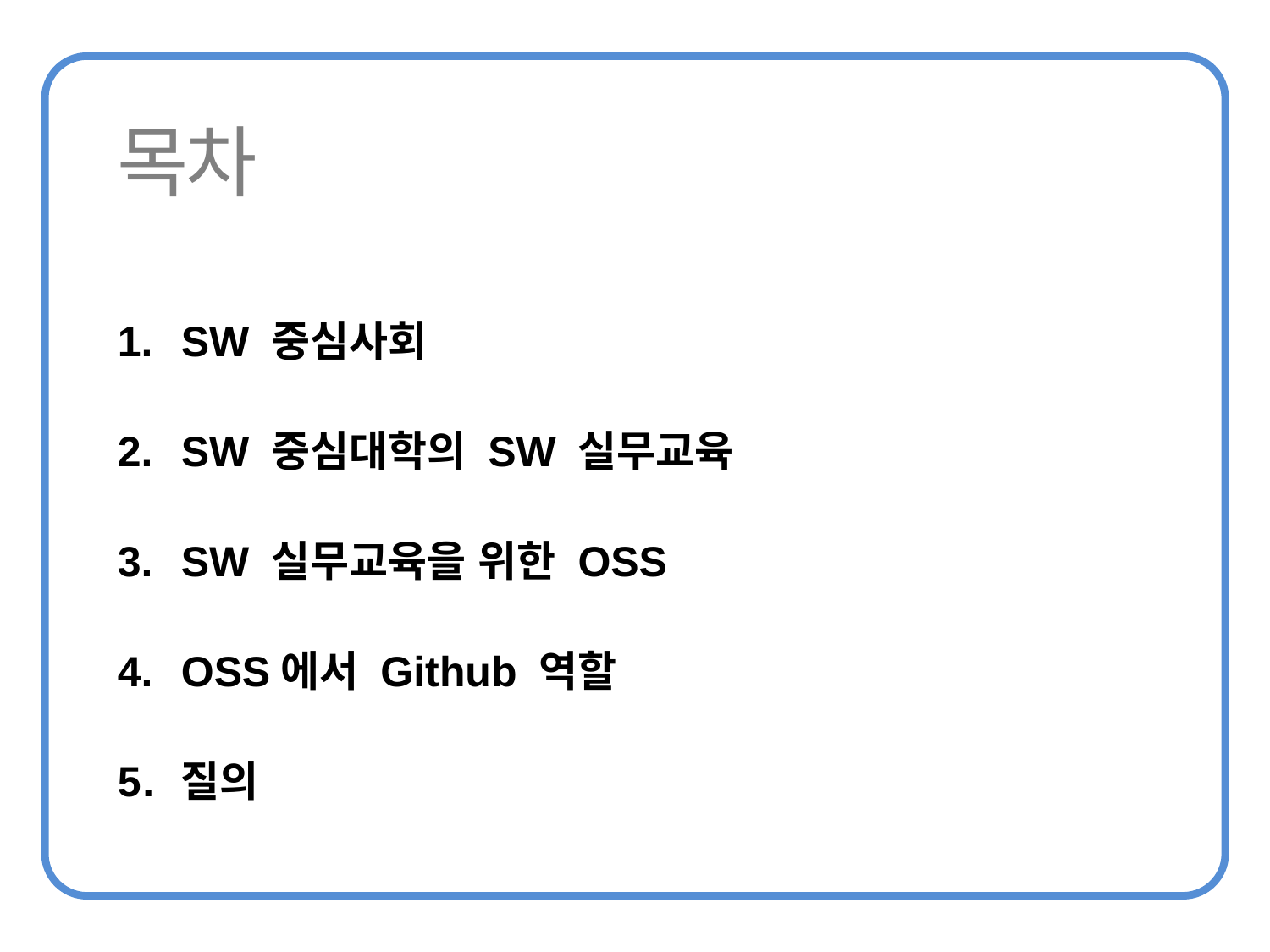

SW 중심사회
SW 중심대학의 SW 실무교육
SW 실무교육을 위한 OSS
OSS에서 Github 역할
질의